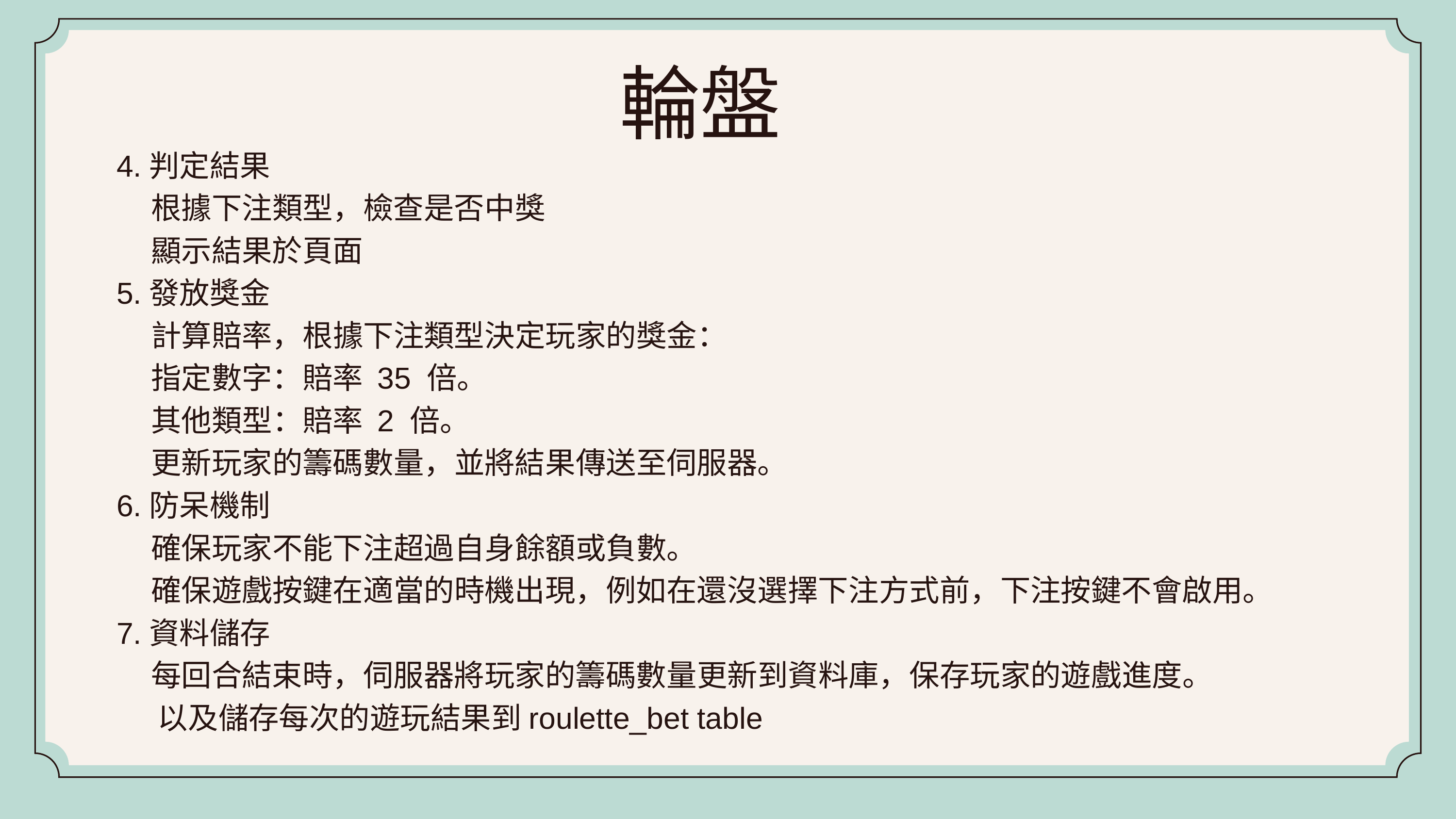

輪盤
4.判定結果
    根據下注類型，檢查是否中獎
    顯示結果於頁面
5.發放獎金
    計算賠率，根據下注類型決定玩家的獎金：
    指定數字：賠率 35 倍。
    其他類型：賠率 2 倍。
    更新玩家的籌碼數量，並將結果傳送至伺服器。
6.防呆機制
    確保玩家不能下注超過自身餘額或負數。
    確保遊戲按鍵在適當的時機出現，例如在還沒選擇下注方式前，下注按鍵不會啟用。
7.資料儲存
    每回合結束時，伺服器將玩家的籌碼數量更新到資料庫，保存玩家的遊戲進度。
     以及儲存每次的遊玩結果到roulette_bet table